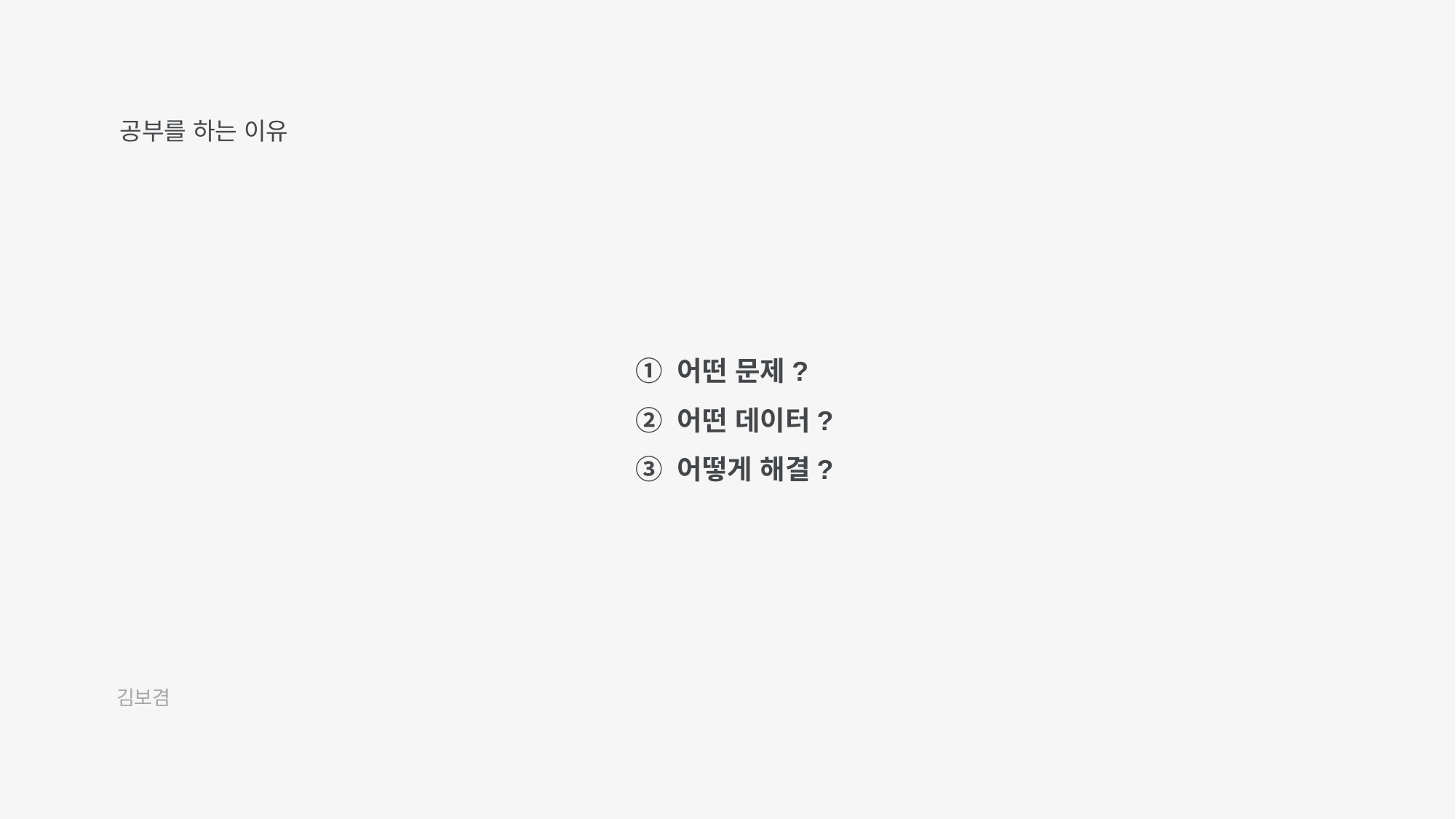

공부를 하는 이유
① 어떤 문제?
② 어떤 데이터?
③ 어떻게 해결?
김보겸